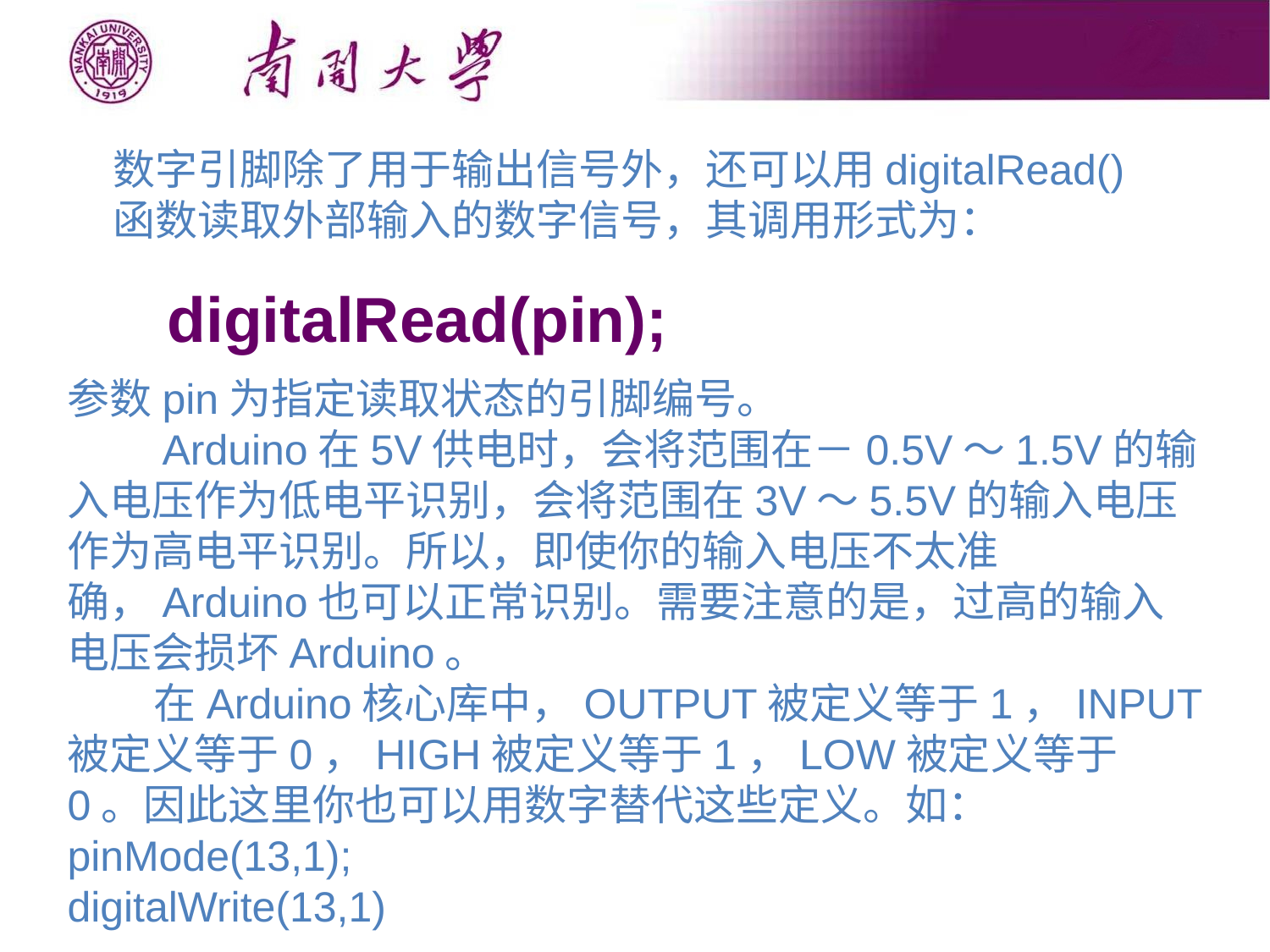

数字引脚除了用于输出信号外，还可以用digitalRead()函数读取外部输入的数字信号，其调用形式为：
digitalRead(pin);
参数pin为指定读取状态的引脚编号。
        Arduino在5V供电时，会将范围在－0.5V～1.5V的输入电压作为低电平识别，会将范围在3V～5.5V的输入电压作为高电平识别。所以，即使你的输入电压不太准确，Arduino也可以正常识别。需要注意的是，过高的输入电压会损坏Arduino。
        在Arduino核心库中，OUTPUT被定义等于1，INPUT被定义等于0，HIGH被定义等于1，LOW被定义等于0。因此这里你也可以用数字替代这些定义。如：
pinMode(13,1);
digitalWrite(13,1)